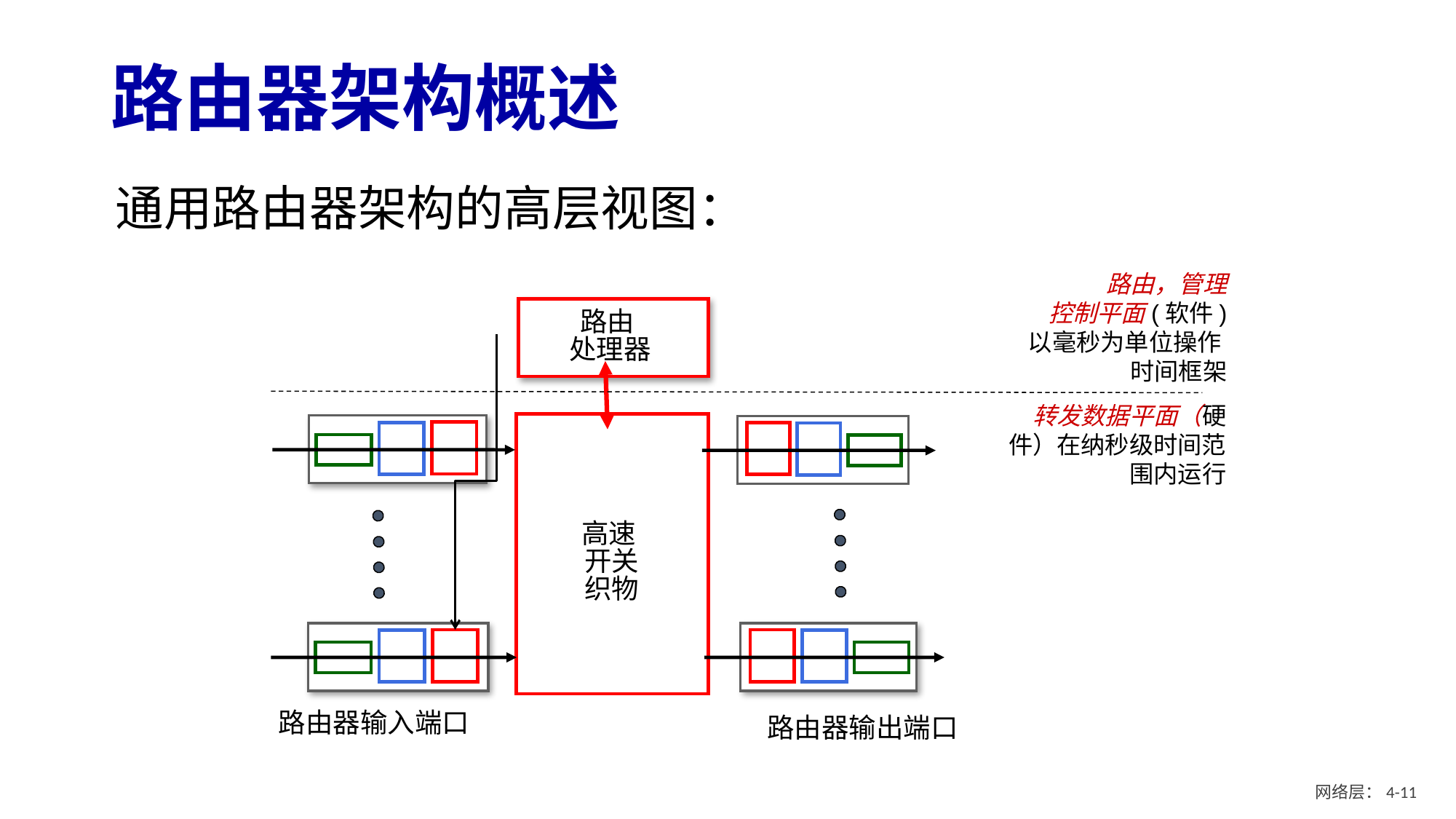

# 路由器架构概述
通用路由器架构的高层视图：
路由，管理
控制平面(软件)
以毫秒为单位操作
时间框架

路由
处理器

转发数据平面（硬件）在纳秒级时间范围内运行

高速
开关
织物

路由器输入端口
路由器输出端口
网络层：4-11